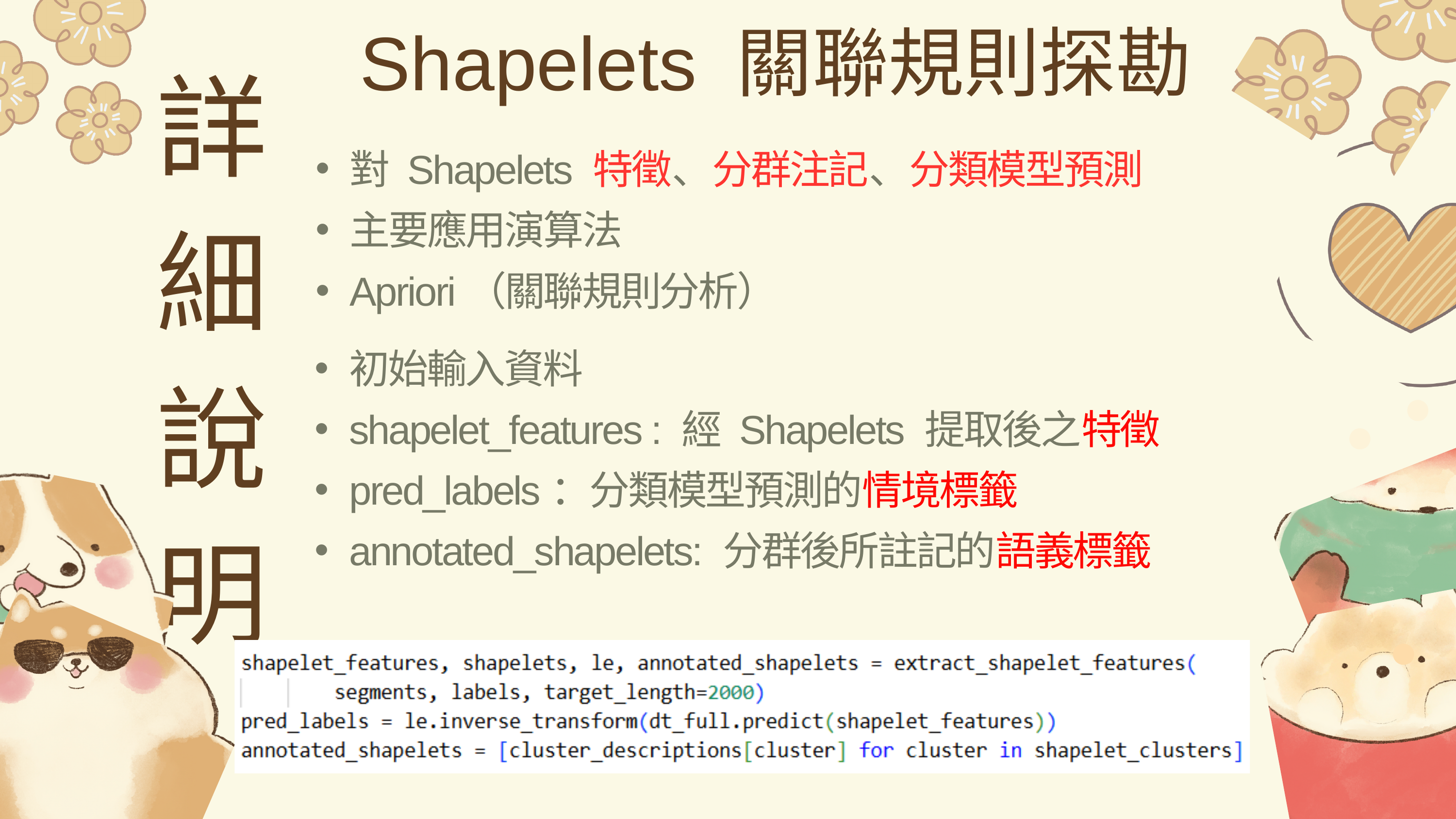

Shapelets 關聯規則探勘
詳細說明
對 Shapelets 特徵、分群注記、分類模型預測
主要應用演算法
Apriori（關聯規則分析）

初始輸入資料
shapelet_features : 經 Shapelets 提取後之特徵
pred_labels：分類模型預測的情境標籤
annotated_shapelets: 分群後所註記的語義標籤

25